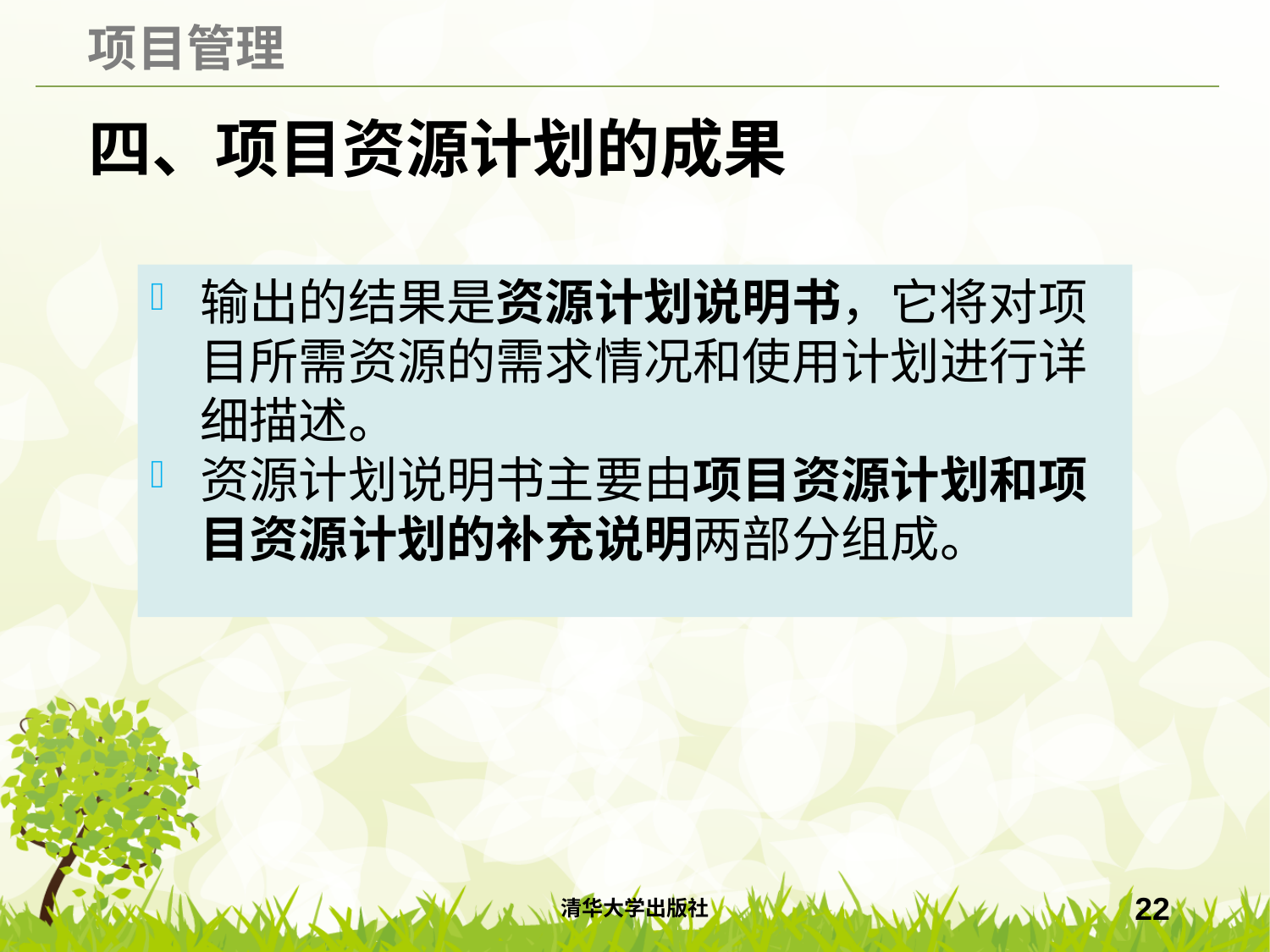

# 四、项目资源计划的成果
输出的结果是资源计划说明书，它将对项目所需资源的需求情况和使用计划进行详细描述。
资源计划说明书主要由项目资源计划和项目资源计划的补充说明两部分组成。
清华大学出版社
22